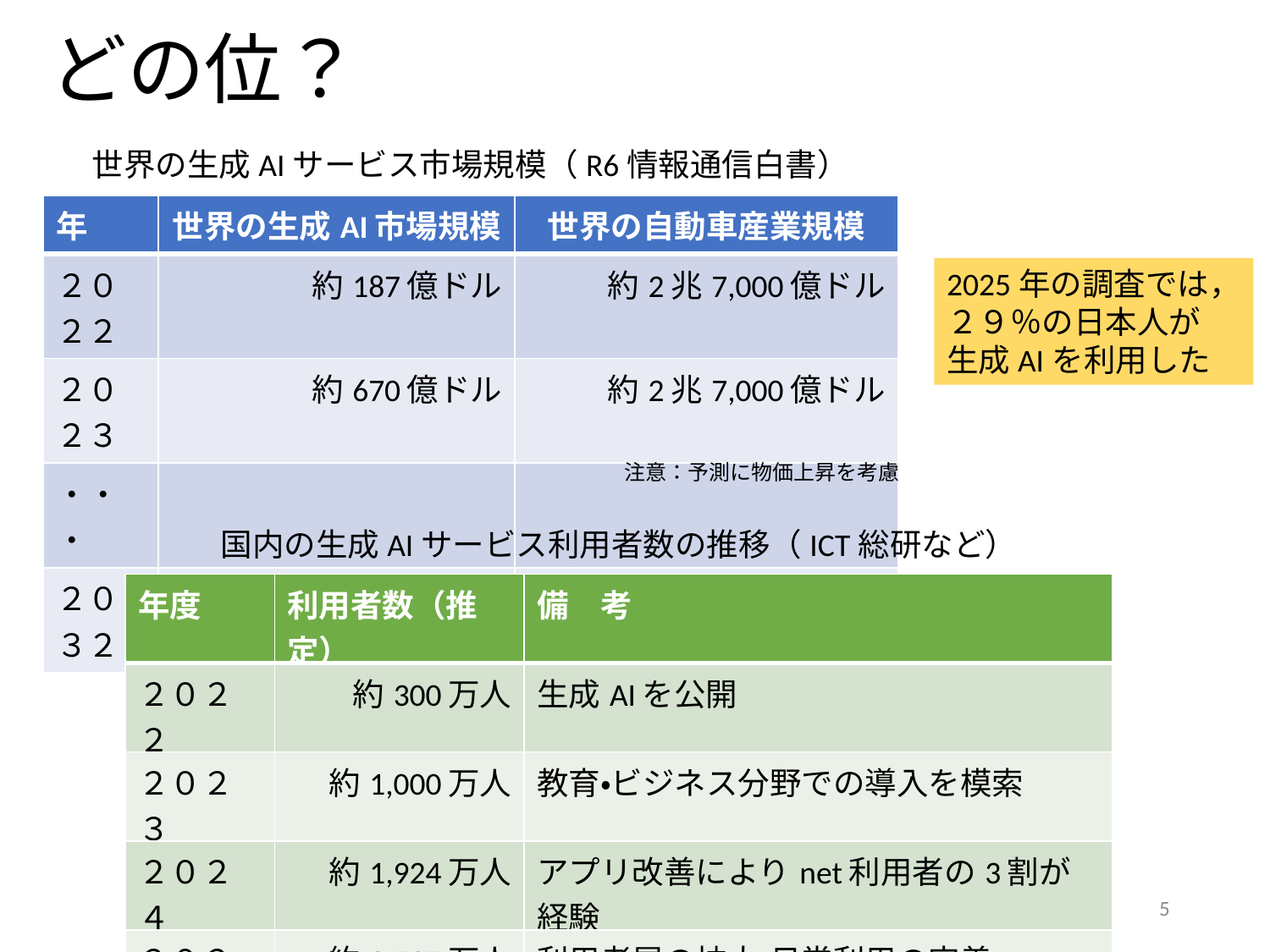

# どの位？
世界の生成AIサービス市場規模（R6情報通信白書）
| 年 | 世界の生成AI市場規模 | 世界の自動車産業規模 |
| --- | --- | --- |
| ２０２２ | 約187億ドル | 約2兆7,000億ドル |
| ２０２３ | 約670億ドル | 約2兆7,000億ドル |
| ・・・ |  |  |
| ２０３２ | 約1兆3,040億ドル | 約3兆ドル |
2025年の調査では，
２９％の日本人が
生成AIを利用した
注意：予測に物価上昇を考慮
国内の生成AIサービス利用者数の推移（ICT総研など）
| 年度 | 利用者数（推定） | 備　考 |
| --- | --- | --- |
| ２０２２ | 約300万人 | 生成AIを公開 |
| ２０２３ | 約1,000万人 | 教育・ビジネス分野での導入を模索 |
| ２０２４ | 約1,924万人 | アプリ改善によりnet利用者の3割が経験 |
| ２０２５ | 約2,537万人 | 利用者層の拡大・日常利用の定着 |
2024年6月，Webアンケート（4,290名）
ChatGPT（18.3%），Copilot （8.9%），Gemini （5.4%）
5